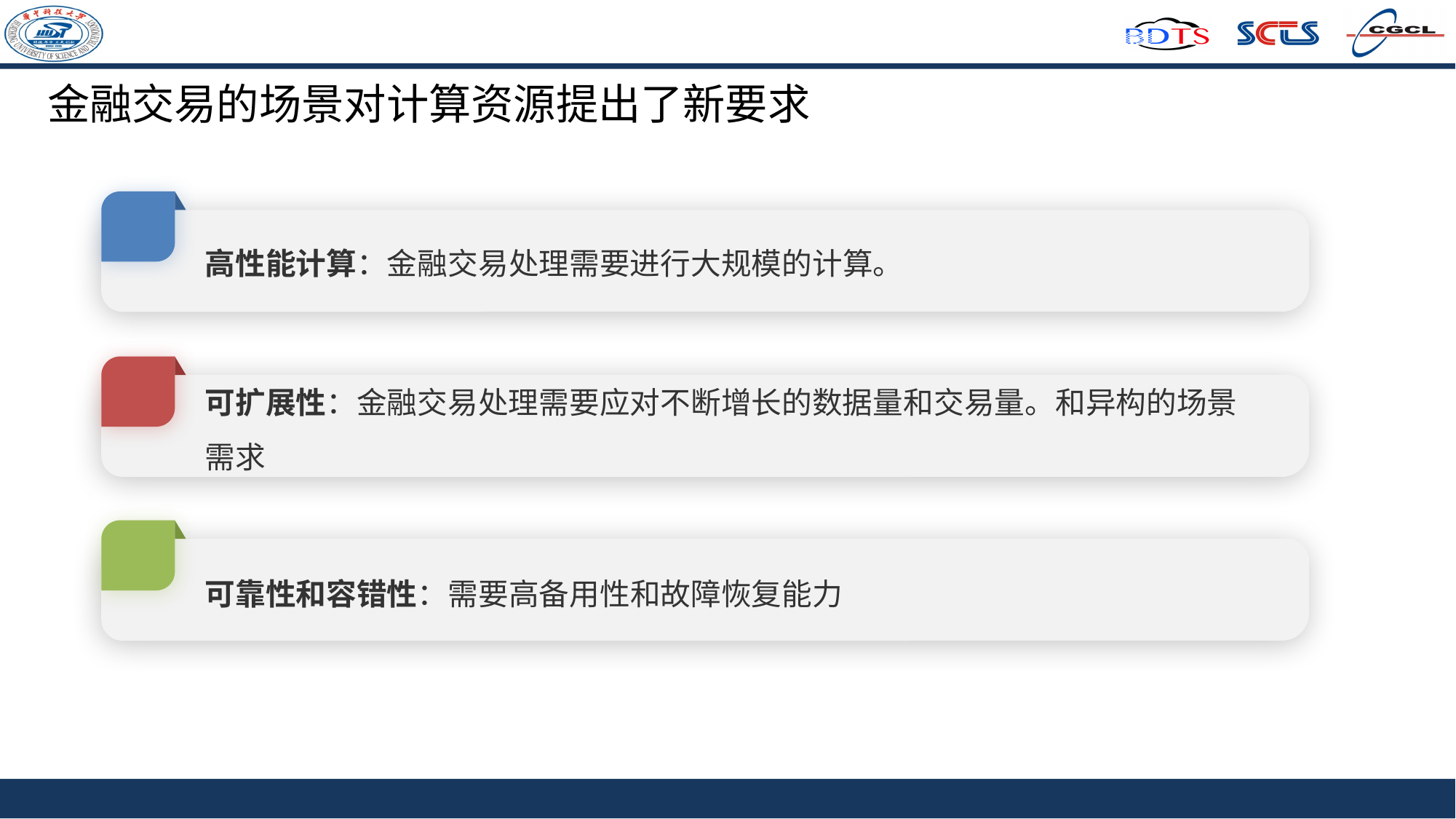

# 金融交易的场景对计算资源提出了新要求

高性能计算：金融交易处理需要进行大规模的计算。

可扩展性：金融交易处理需要应对不断增长的数据量和交易量。和异构的场景需求

可靠性和容错性：需要高备用性和故障恢复能力

24